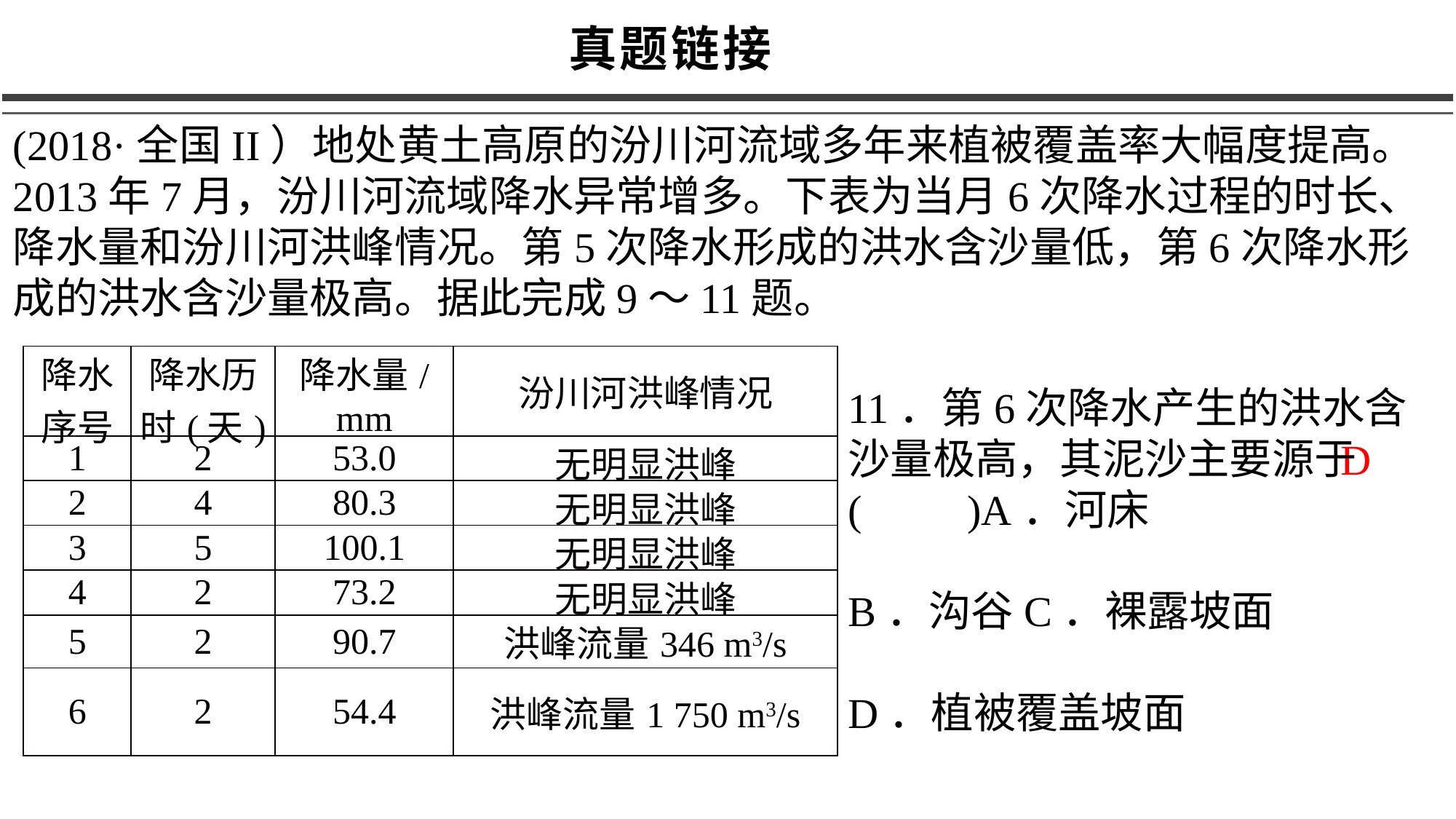

真题链接
(2018·全国II）地处黄土高原的汾川河流域多年来植被覆盖率大幅度提高。2013年7月，汾川河流域降水异常增多。下表为当月6次降水过程的时长、降水量和汾川河洪峰情况。第5次降水形成的洪水含沙量低，第6次降水形成的洪水含沙量极高。据此完成9～11题。
| 降水序号 | 降水历时(天) | 降水量/mm | 汾川河洪峰情况 |
| --- | --- | --- | --- |
| 1 | 2 | 53.0 | 无明显洪峰 |
| 2 | 4 | 80.3 | 无明显洪峰 |
| 3 | 5 | 100.1 | 无明显洪峰 |
| 4 | 2 | 73.2 | 无明显洪峰 |
| 5 | 2 | 90.7 | 洪峰流量346 m3/s |
| 6 | 2 | 54.4 | 洪峰流量1 750 m3/s |
11．第6次降水产生的洪水含沙量极高，其泥沙主要源于(　　)A．河床

B．沟谷C．裸露坡面

D．植被覆盖坡面
D